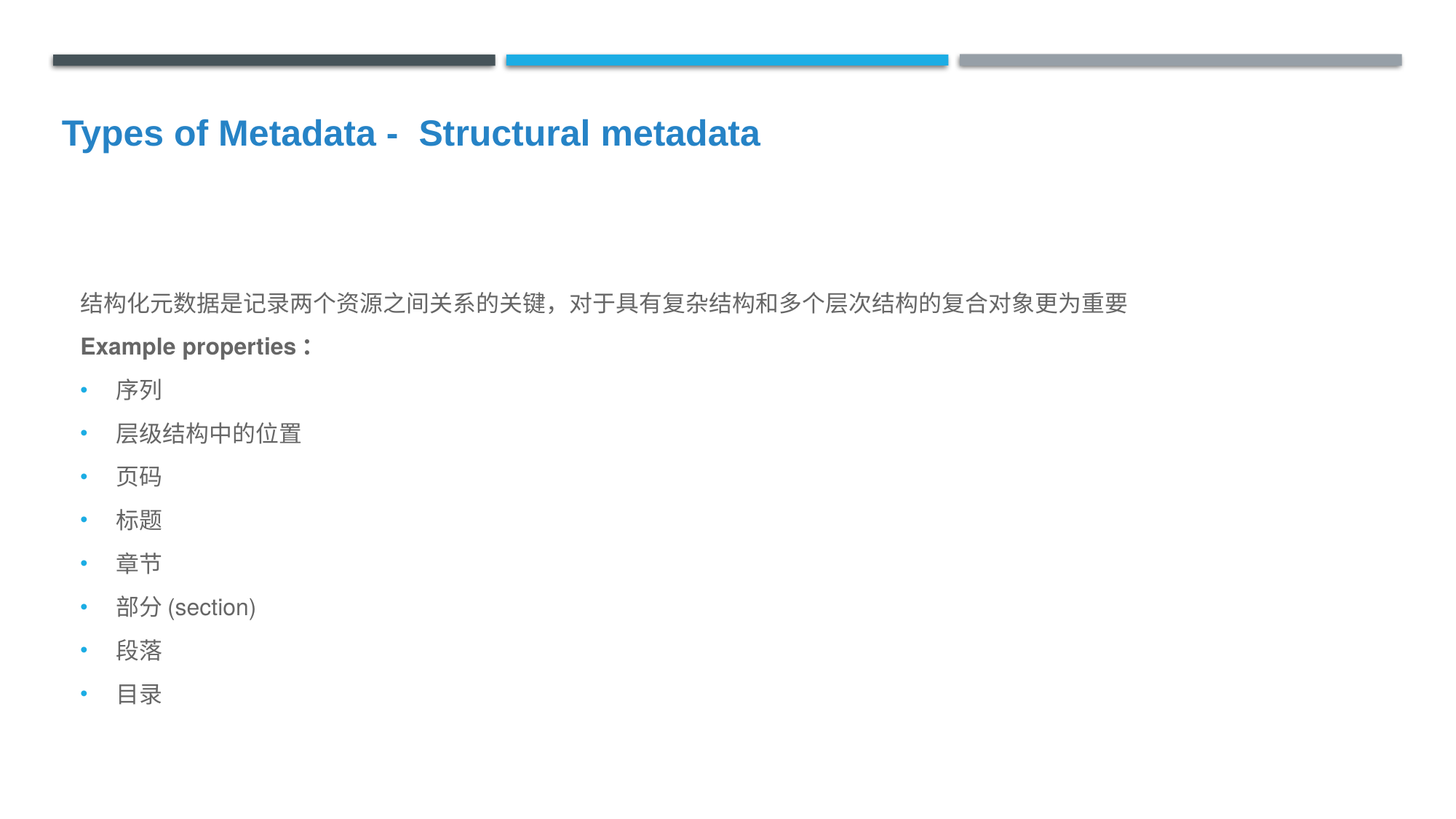

Types of Metadata -  Structural metadata
结构化元数据是记录两个资源之间关系的关键，对于具有复杂结构和多个层次结构的复合对象更为重要
Example properties：
序列
层级结构中的位置
页码
标题
章节
部分(section)
段落
目录